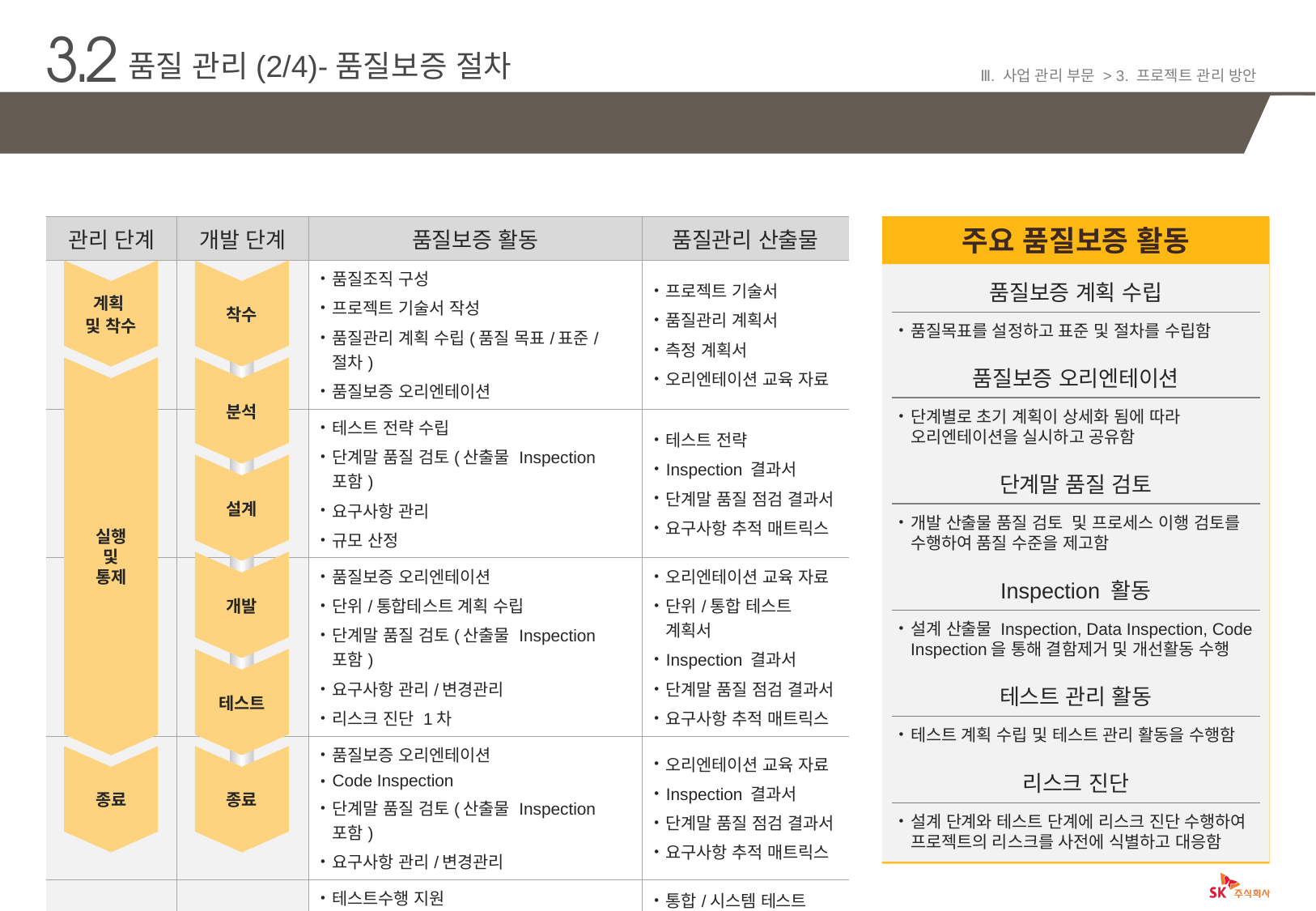

3.2
품질 관리(2/4)-품질보증 절차
Ⅲ. 사업 관리 부문 > 3. 프로젝트 관리 방안
주기적인 프로젝트 점검을 통한 부적합 사항 도출 및 개선 활동 수행

주요 품질보증 활동
| 관리 단계 | 개발 단계 | 품질보증 활동 | 품질관리 산출물 |
| --- | --- | --- | --- |
|  |  | 품질조직 구성 프로젝트 기술서 작성 품질관리 계획 수립(품질 목표/표준/절차) 품질보증 오리엔테이션 | 프로젝트 기술서 품질관리 계획서 측정 계획서 오리엔테이션 교육 자료 |
|  |  | 테스트 전략 수립 단계말 품질 검토(산출물 Inspection 포함) 요구사항 관리 규모 산정 | 테스트 전략 Inspection 결과서 단계말 품질 점검 결과서 요구사항 추적 매트릭스 |
|  |  | 품질보증 오리엔테이션 단위/통합테스트 계획 수립 단계말 품질 검토(산출물 Inspection 포함) 요구사항 관리/변경관리 리스크 진단 1차 | 오리엔테이션 교육 자료 단위/통합 테스트 계획서 Inspection 결과서 단계말 품질 점검 결과서 요구사항 추적 매트릭스 |
|  |  | 품질보증 오리엔테이션 Code Inspection 단계말 품질 검토(산출물 Inspection 포함) 요구사항 관리/변경관리 | 오리엔테이션 교육 자료 Inspection 결과서 단계말 품질 점검 결과서 요구사항 추적 매트릭스 |
|  |  | 테스트수행 지원 요구사항 관리/변경관리 리스크 진단 2차 | 통합/시스템 테스트 결과서 요구사항 추적 매트릭스 |
|  |  | 단계말 품질 검토 프로젝트 평가 | 단계말 품질 점검 결과서 Lessons-Learned |
계획
및 착수
실행
및
통제
종료
착수
품질보증 계획 수립
품질목표를 설정하고 표준 및 절차를 수립함
분석
설계
개발
테스트
품질보증 오리엔테이션
단계별로 초기 계획이 상세화 됨에 따라 오리엔테이션을 실시하고 공유함
단계말 품질 검토
개발 산출물 품질 검토  및 프로세스 이행 검토를 수행하여 품질 수준을 제고함

Inspection 활동
설계 산출물 Inspection, Data Inspection, Code Inspection을 통해 결함제거 및 개선활동 수행
테스트 관리 활동
테스트 계획 수립 및 테스트 관리 활동을 수행함
종료
리스크 진단
설계 단계와 테스트 단계에 리스크 진단 수행하여 프로젝트의 리스크를 사전에 식별하고 대응함